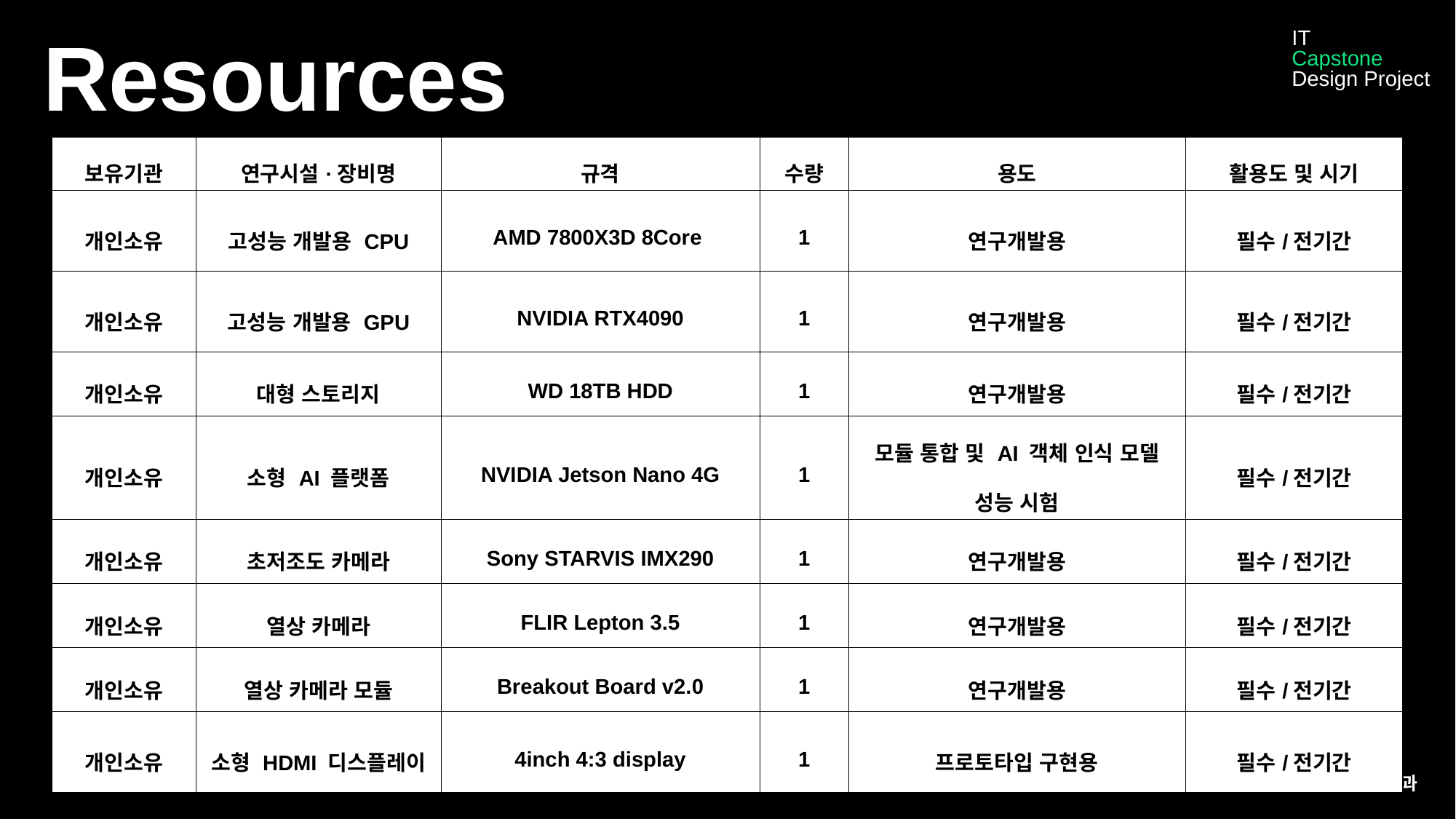

IT
Capstone
Design Project
Resources
| 보유기관 | 연구시설·장비명 | 규격 | 수량 | 용도 | 활용도 및 시기 |
| --- | --- | --- | --- | --- | --- |
| 개인소유 | 고성능 개발용 CPU | AMD 7800X3D 8Core | 1 | 연구개발용 | 필수/전기간 |
| 개인소유 | 고성능 개발용 GPU | NVIDIA RTX4090 | 1 | 연구개발용 | 필수/전기간 |
| 개인소유 | 대형 스토리지 | WD 18TB HDD | 1 | 연구개발용 | 필수/전기간 |
| 개인소유 | 소형 AI 플랫폼 | NVIDIA Jetson Nano 4G | 1 | 모듈 통합 및 AI 객체 인식 모델 성능 시험 | 필수/전기간 |
| 개인소유 | 초저조도 카메라 | Sony STARVIS IMX290 | 1 | 연구개발용 | 필수/전기간 |
| 개인소유 | 열상 카메라 | FLIR Lepton 3.5 | 1 | 연구개발용 | 필수/전기간 |
| 개인소유 | 열상 카메라 모듈 | Breakout Board v2.0 | 1 | 연구개발용 | 필수/전기간 |
| 개인소유 | 소형 HDMI 디스플레이 | 4inch 4:3 display | 1 | 프로토타입 구현용 | 필수/전기간 |
김규택 컴퓨터공학과